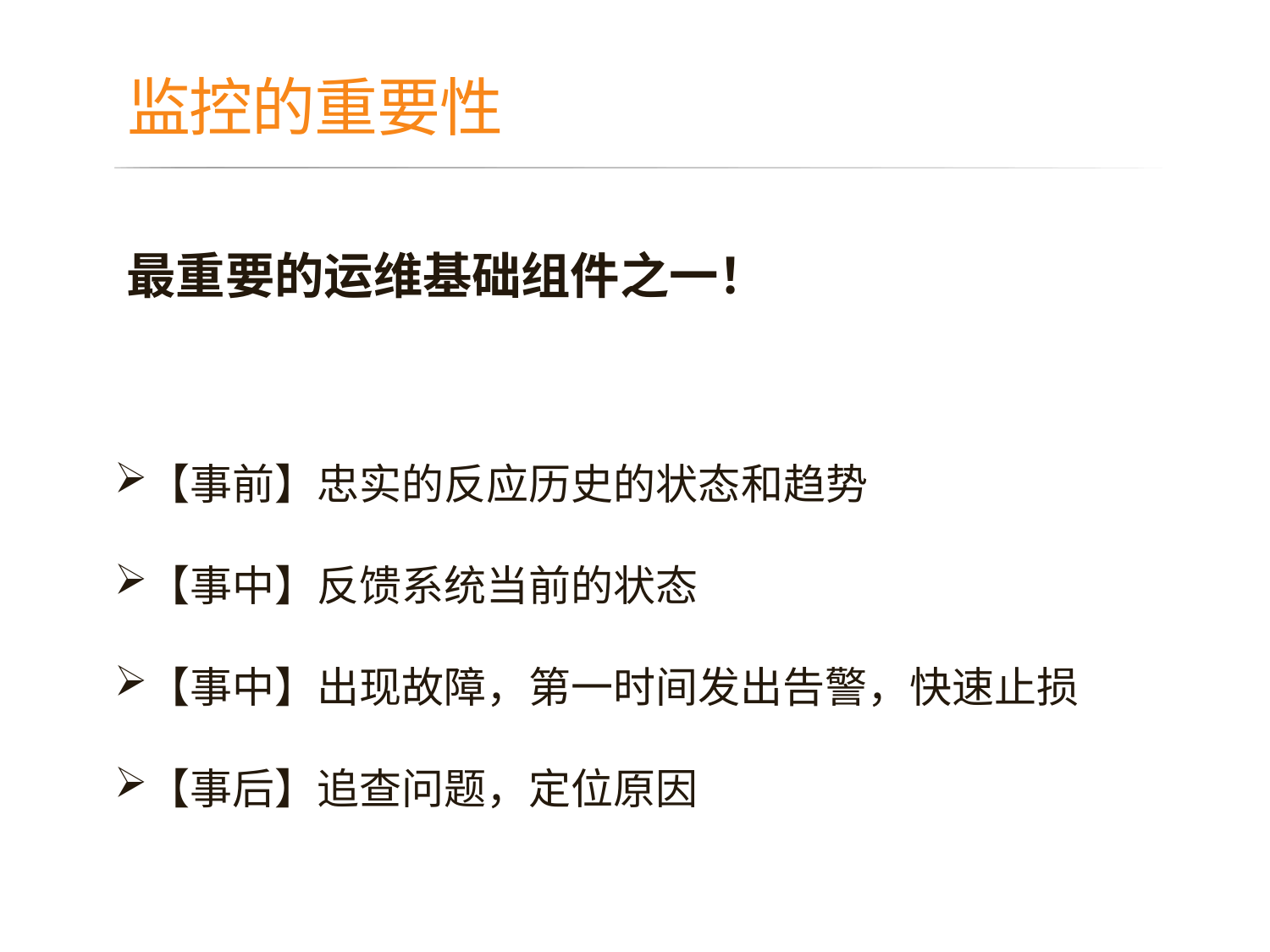

# 监控的重要性
最重要的运维基础组件之一！
【事前】忠实的反应历史的状态和趋势
【事中】反馈系统当前的状态
【事中】出现故障，第一时间发出告警，快速止损
【事后】追查问题，定位原因